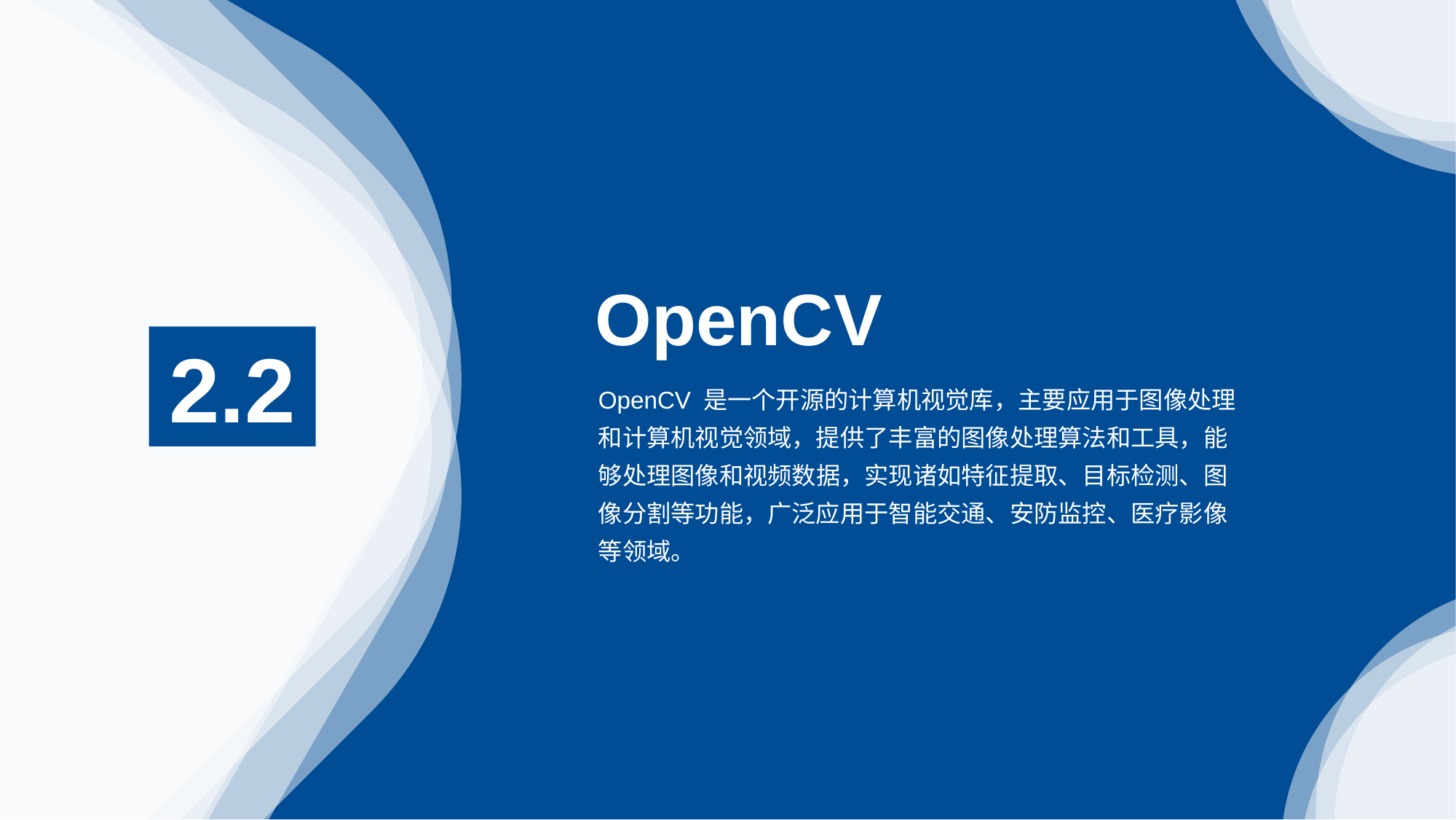

OpenCV
OpenCV 是一个开源的计算机视觉库，主要应用于图像处理和计算机视觉领域，提供了丰富的图像处理算法和工具，能够处理图像和视频数据，实现诸如特征提取、目标检测、图像分割等功能，广泛应用于智能交通、安防监控、医疗影像等领域。
2.2